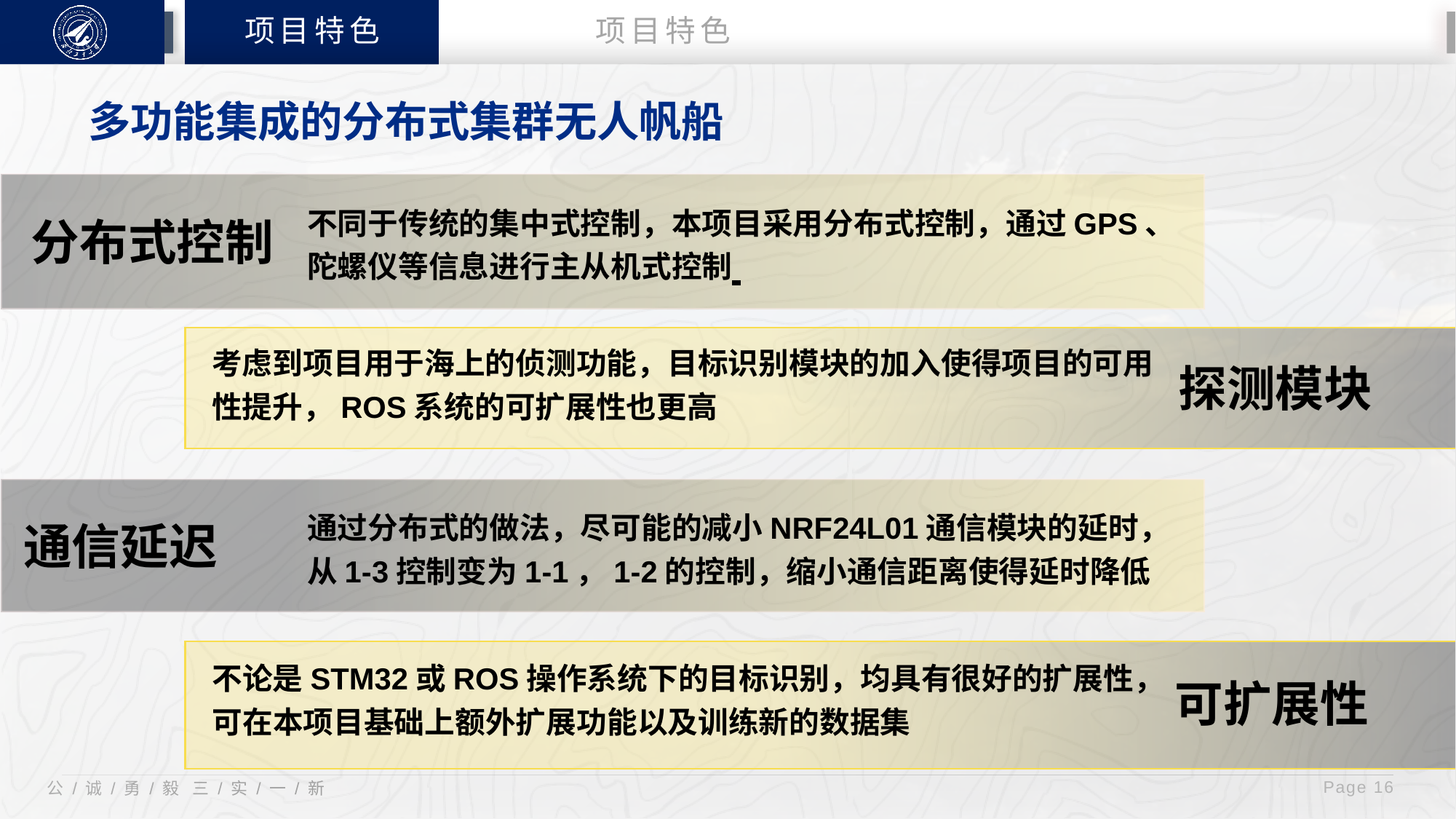

项目特色
项目特色
多功能集成的分布式集群无人帆船

不同于传统的集中式控制，本项目采用分布式控制，通过GPS、陀螺仪等信息进行主从机式控制
分布式控制

考虑到项目用于海上的侦测功能，目标识别模块的加入使得项目的可用性提升，ROS系统的可扩展性也更高
探测模块

通过分布式的做法，尽可能的减小NRF24L01通信模块的延时，从1-3控制变为1-1，1-2的控制，缩小通信距离使得延时降低
通信延迟

不论是STM32或ROS操作系统下的目标识别，均具有很好的扩展性，可在本项目基础上额外扩展功能以及训练新的数据集
可扩展性
  Page 16